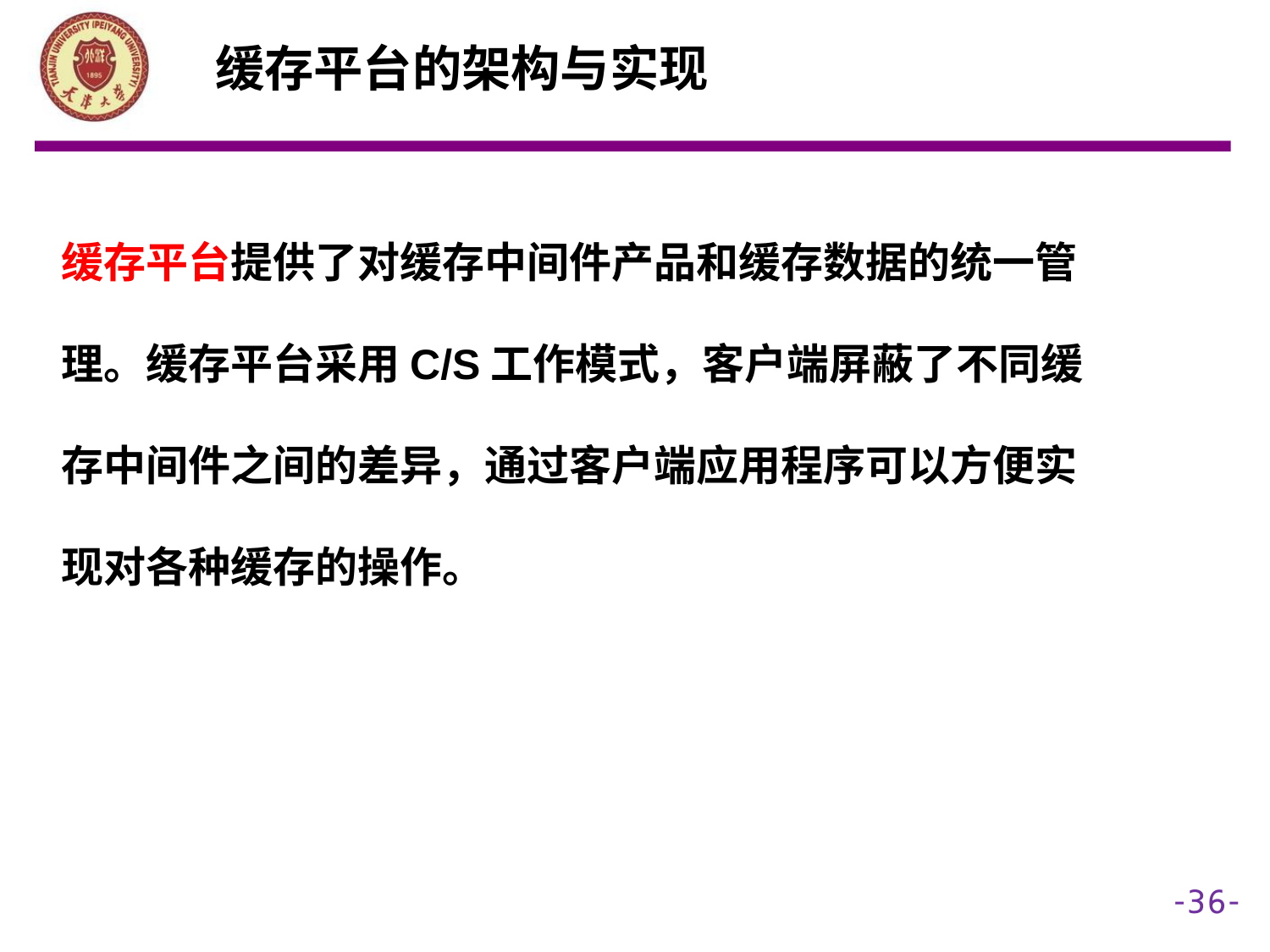

缓存平台的架构与实现

缓存平台提供了对缓存中间件产品和缓存数据的统一管理。缓存平台采用C/S工作模式，客户端屏蔽了不同缓存中间件之间的差异，通过客户端应用程序可以方便实现对各种缓存的操作。